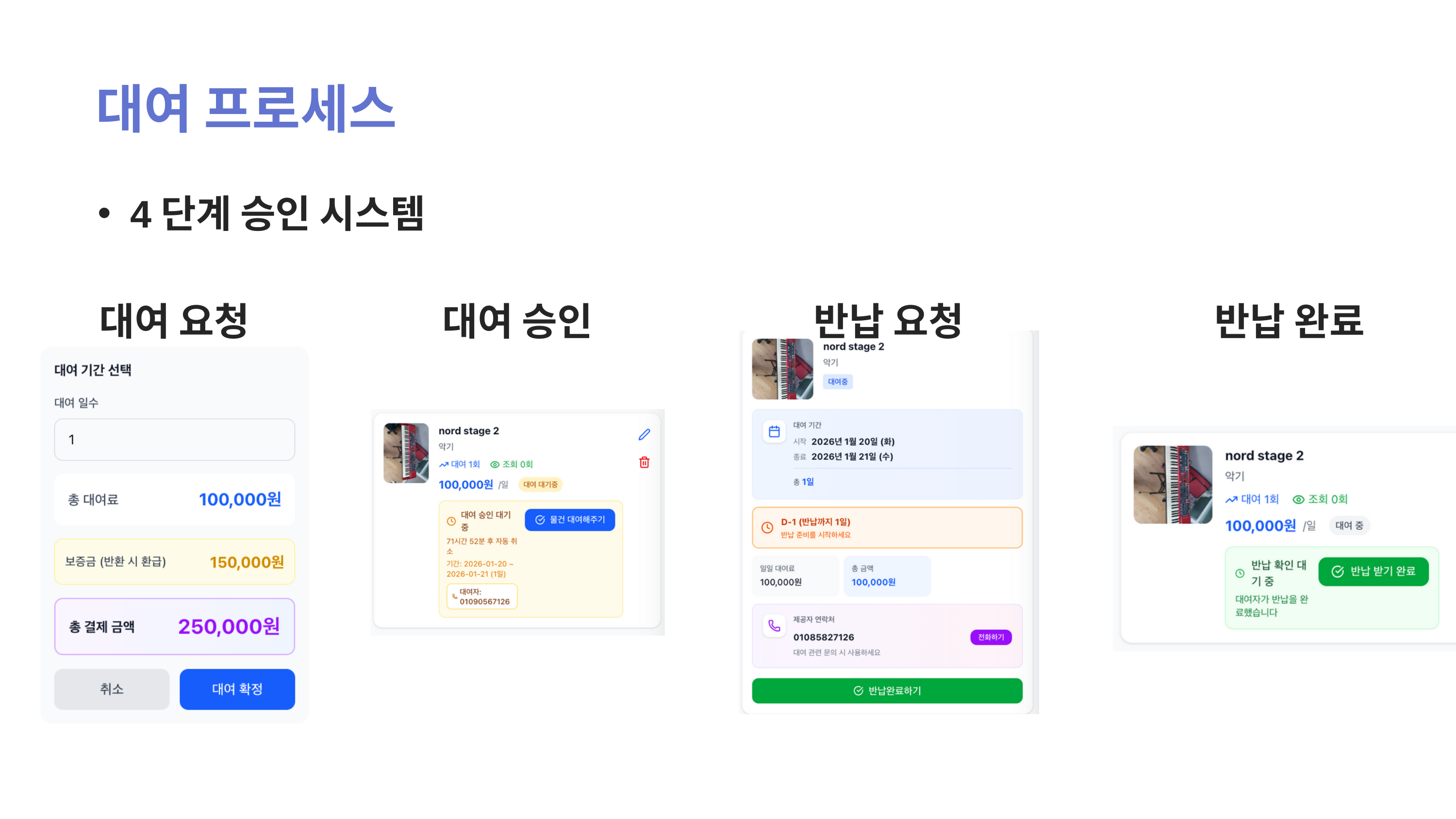

대여 프로세스
4단계 승인 시스템
대여 요청
대여 승인
반납 요청
반납 완료